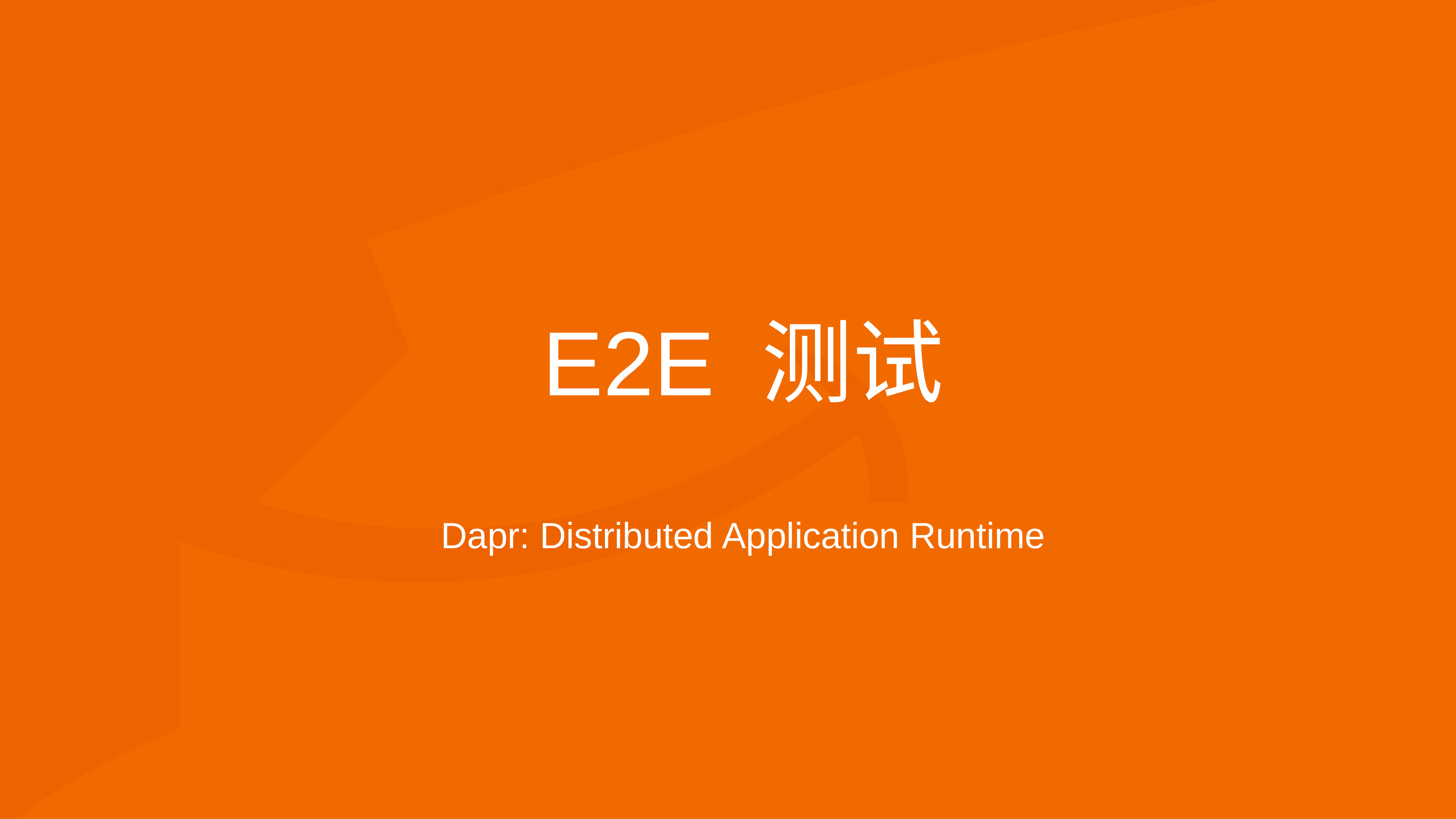

# E2E 测试
Dapr: Distributed Application Runtime